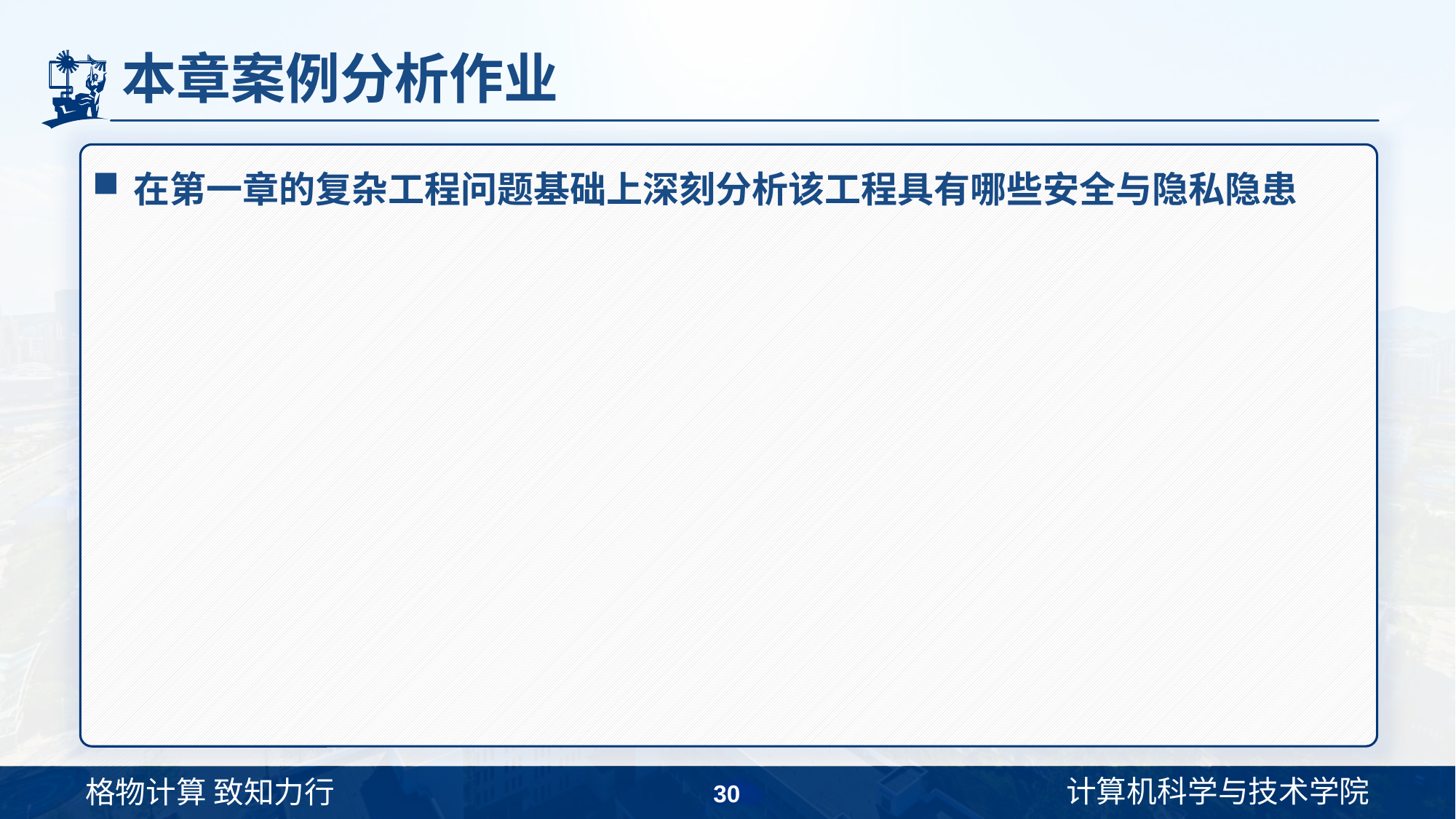

# 本章案例分析作业
在第一章的复杂工程问题基础上深刻分析该工程具有哪些安全与隐私隐患
30